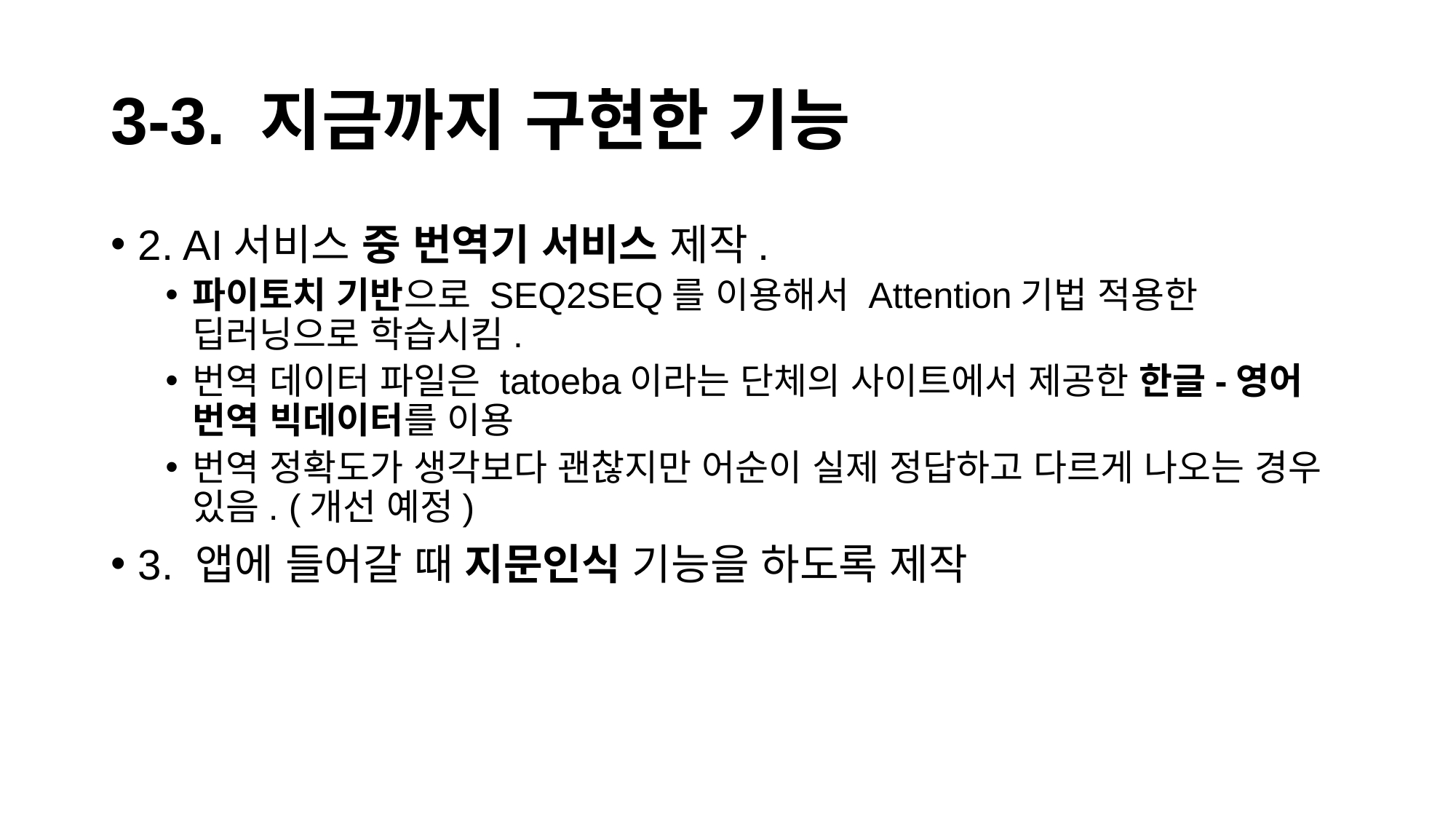

# 3-3. 지금까지 구현한 기능
2. AI서비스 중 번역기 서비스 제작.
파이토치 기반으로 SEQ2SEQ를 이용해서 Attention기법 적용한 딥러닝으로 학습시킴.
번역 데이터 파일은 tatoeba이라는 단체의 사이트에서 제공한 한글-영어 번역 빅데이터를 이용
번역 정확도가 생각보다 괜찮지만 어순이 실제 정답하고 다르게 나오는 경우 있음. (개선 예정)
3. 앱에 들어갈 때 지문인식 기능을 하도록 제작